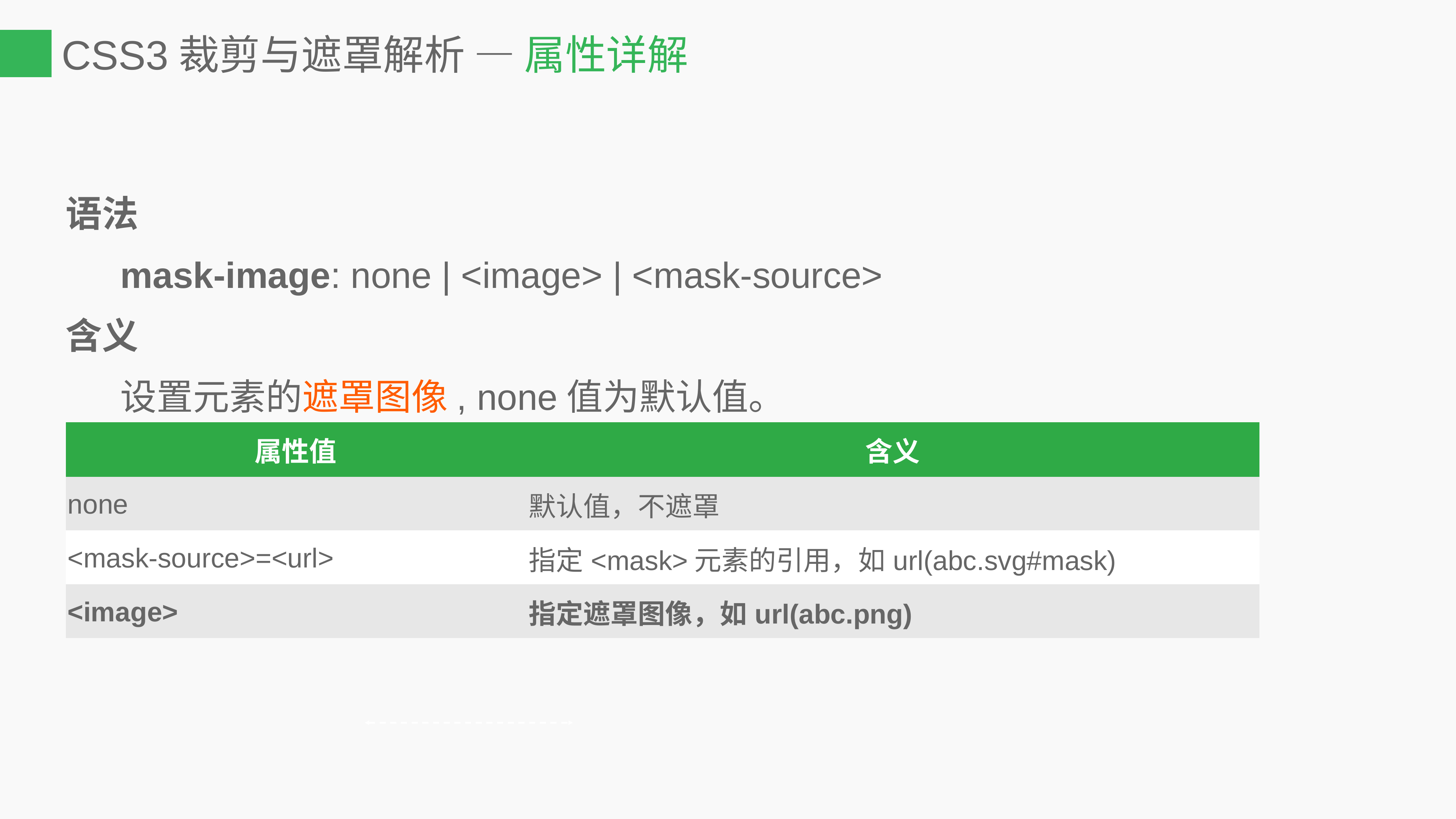

# CSS3裁剪与遮罩解析 — 属性详解
语法
	mask-image: none | <image> | <mask-source>
含义
	设置元素的遮罩图像, none值为默认值。

| 属性值 | 含义 |
| --- | --- |
| none | 默认值，不遮罩 |
| <mask-source>=<url> | 指定<mask>元素的引用，如url(abc.svg#mask) |
| <image> | 指定遮罩图像，如url(abc.png) |